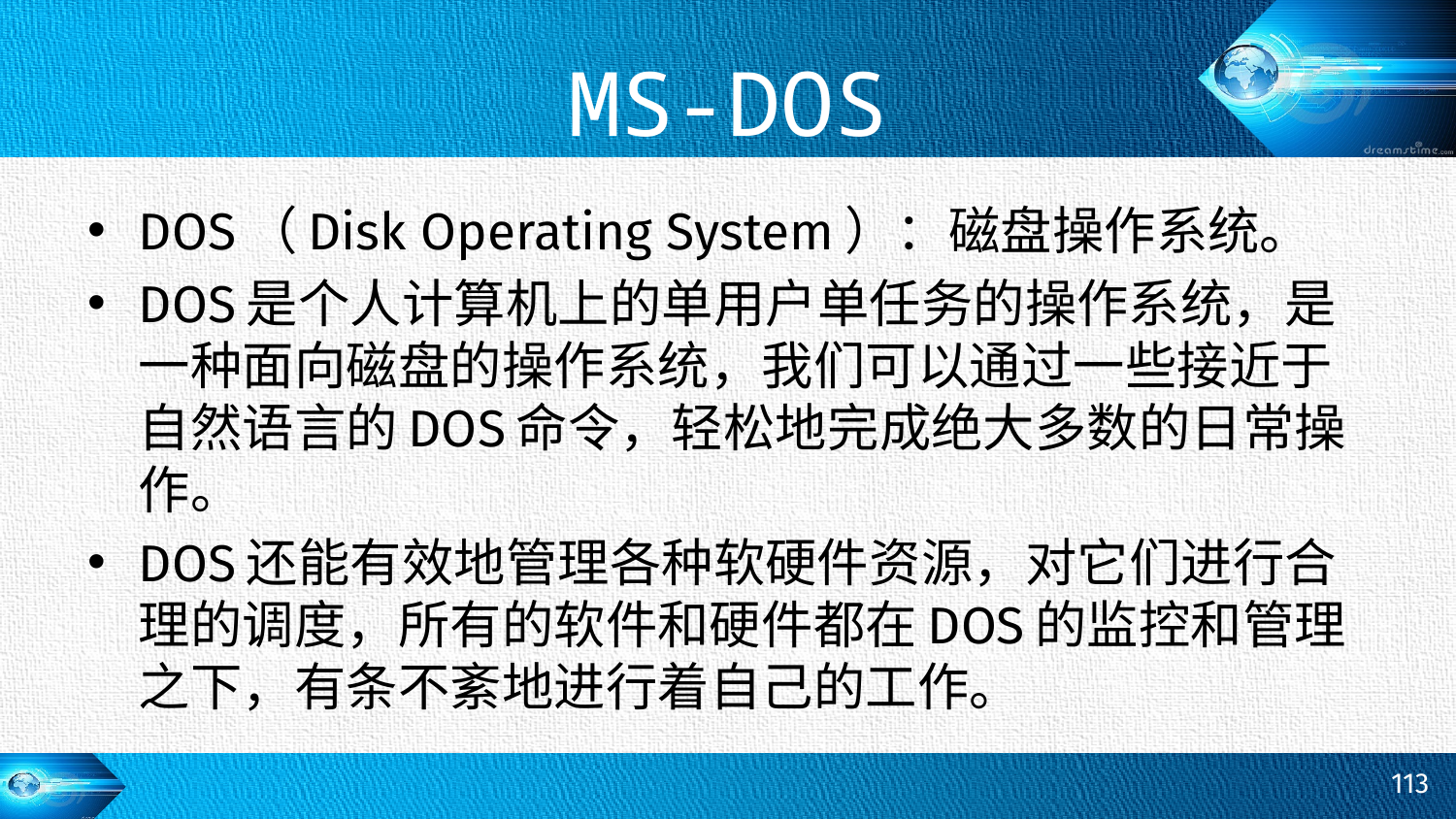

# MS-DOS
DOS（Disk Operating System）：磁盘操作系统。
DOS是个人计算机上的单用户单任务的操作系统，是一种面向磁盘的操作系统，我们可以通过一些接近于自然语言的DOS命令，轻松地完成绝大多数的日常操作。
DOS还能有效地管理各种软硬件资源，对它们进行合理的调度，所有的软件和硬件都在DOS的监控和管理之下，有条不紊地进行着自己的工作。
113